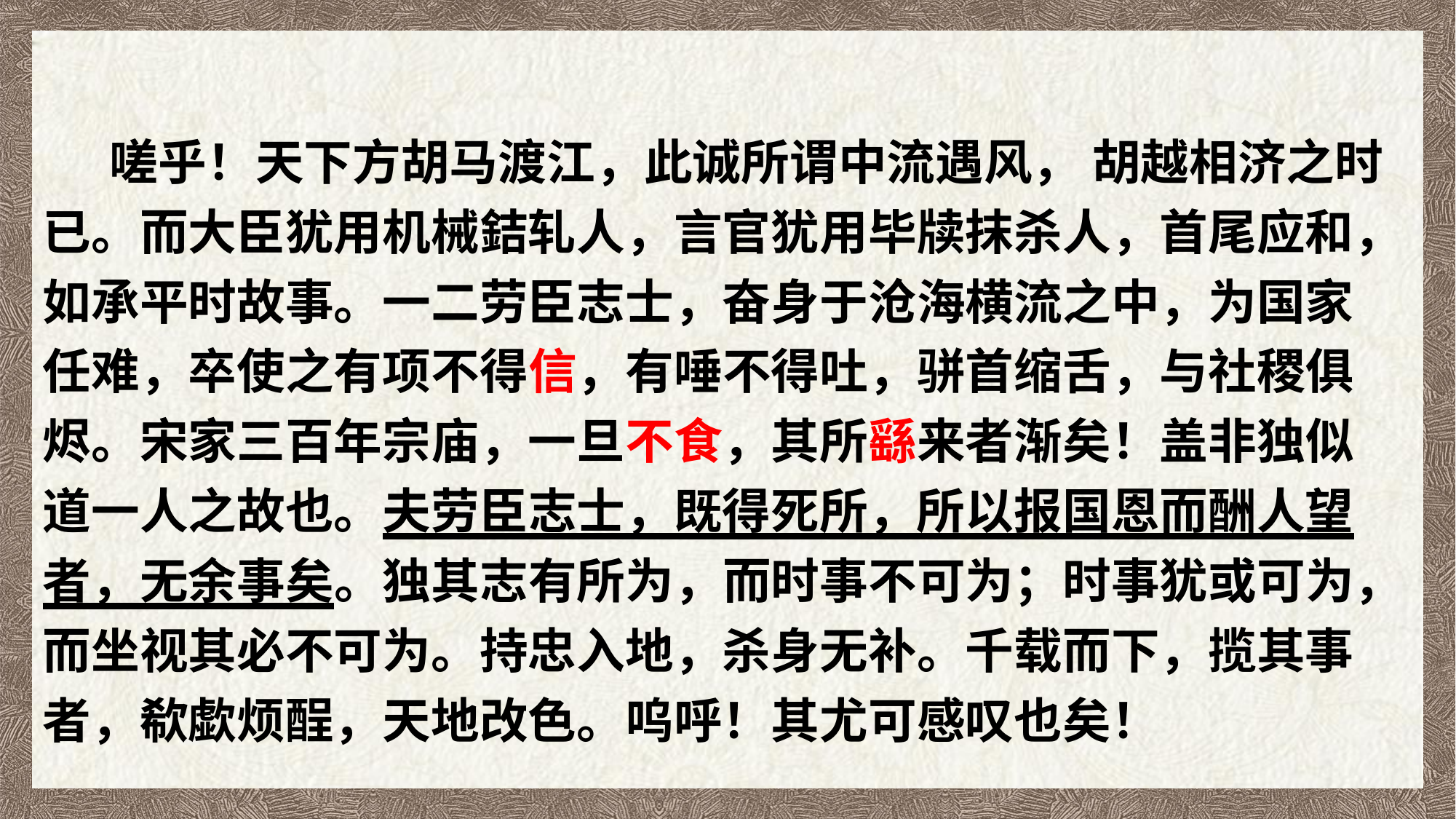

嗟乎！天下方胡马渡江，此诚所谓中流遇风， 胡越相济之时已。而大臣犹用机械銡轧人，言官犹用毕牍抹杀人，首尾应和，如承平时故事。一二劳臣志士，奋身于沧海横流之中，为国家任难，卒使之有项不得信，有唾不得吐，骈首缩舌，与社稷俱烬。宋家三百年宗庙，一旦不食，其所繇来者渐矣！盖非独似道一人之故也。夫劳臣志士，既得死所，所以报国恩而酬人望者，无余事矣。独其志有所为，而时事不可为；时事犹或可为，而坐视其必不可为。持忠入地，杀身无补。千载而下，揽其事者，欷歔烦酲，天地改色。呜呼！其尤可感叹也矣！